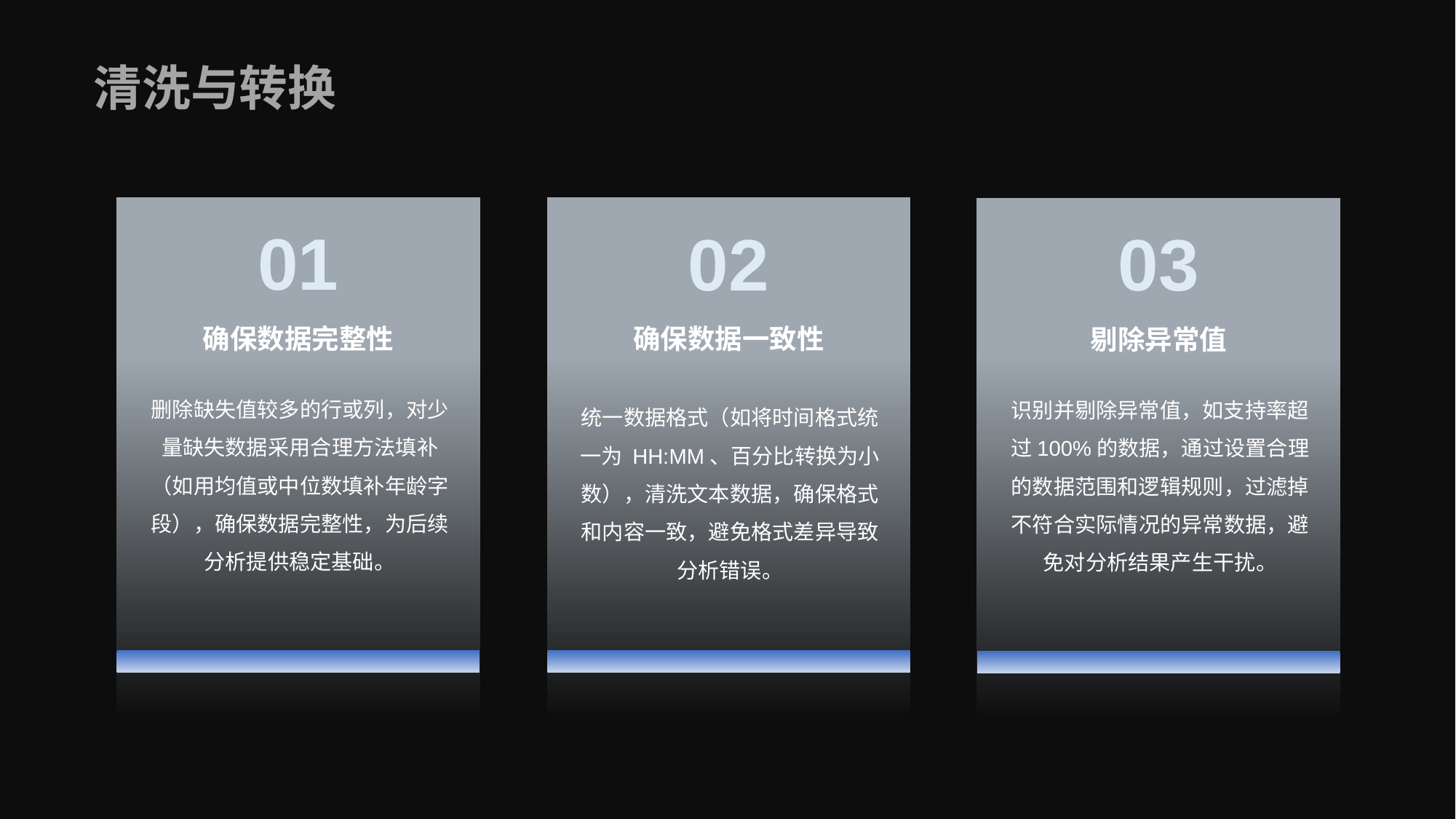

清洗与转换
01
02
03

确保数据完整性
确保数据一致性
剔除异常值
删除缺失值较多的行或列，对少量缺失数据采用合理方法填补（如用均值或中位数填补年龄字段），确保数据完整性，为后续分析提供稳定基础。
识别并剔除异常值，如支持率超过100%的数据，通过设置合理的数据范围和逻辑规则，过滤掉不符合实际情况的异常数据，避免对分析结果产生干扰。
统一数据格式（如将时间格式统一为 HH:MM、百分比转换为小数），清洗文本数据，确保格式和内容一致，避免格式差异导致分析错误。